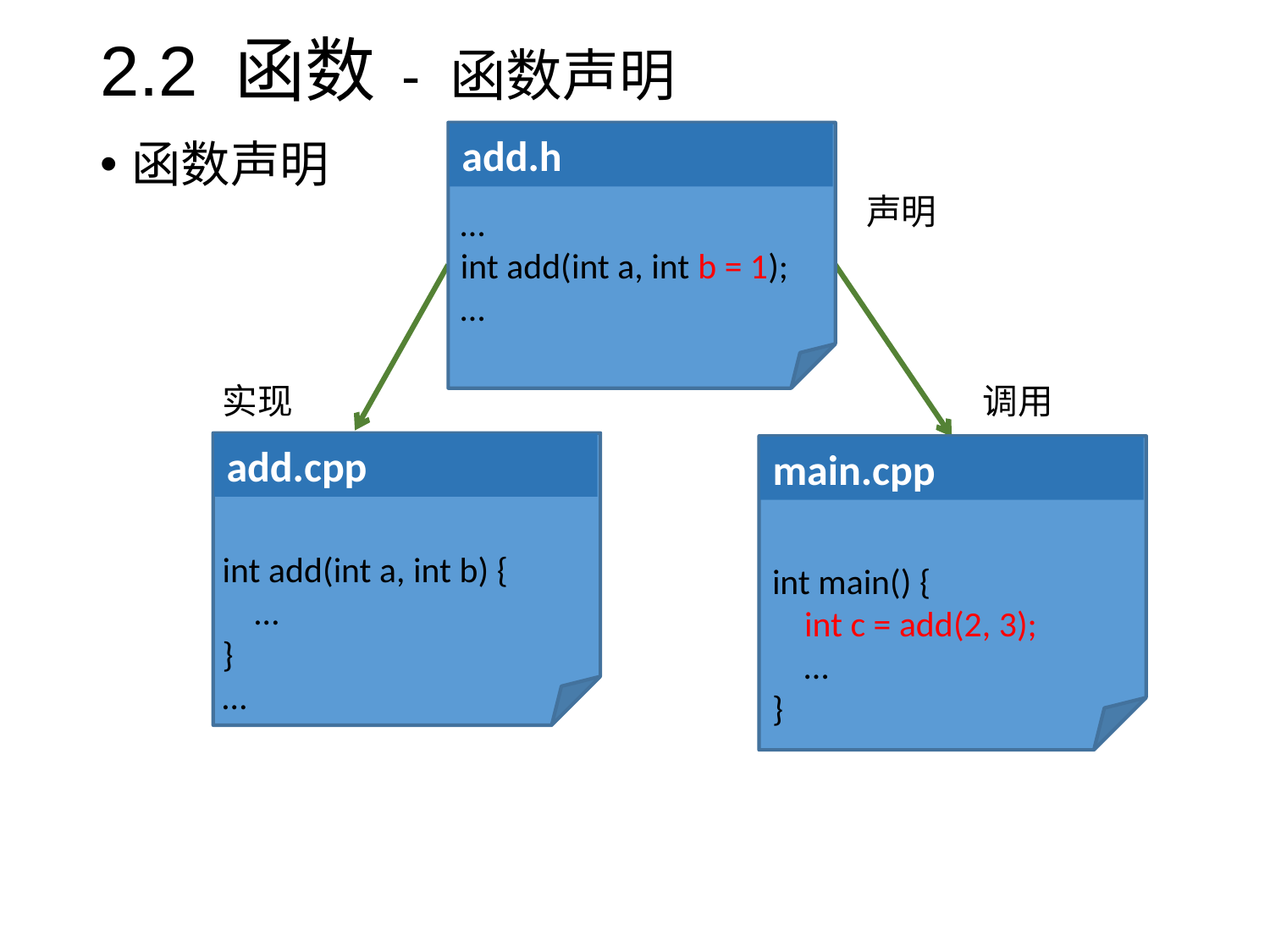

# 2.2 函数 - 函数声明

add.h
…
int add(int a, int b = 1);
…
声明
函数声明

多文件项目中，通常把函数声明放在头文件内
实现

add.cpp
#include “add.h”
int add(int a, int b) {
    …
}
…
调用

main.cpp
#include "add.h"
int main() {
    int c = add(2, 3);
    …
}